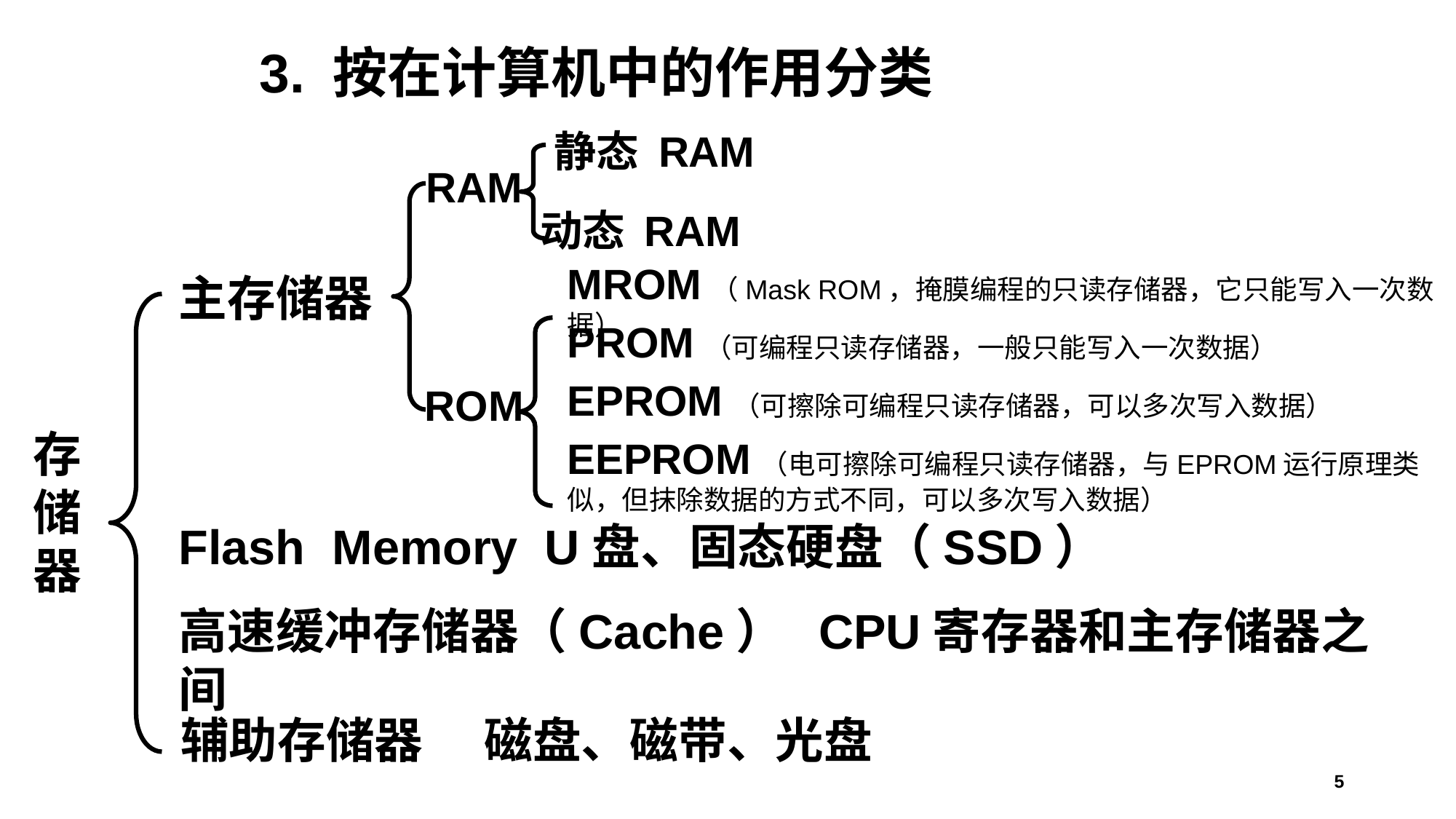

3. 按在计算机中的作用分类
静态 RAM
动态 RAM

RAM
ROM

MROM（Mask ROM，掩膜编程的只读存储器，它只能写入一次数据）
PROM（可编程只读存储器，一般只能写入一次数据）
EPROM（可擦除可编程只读存储器，可以多次写入数据）
EEPROM（电可擦除可编程只读存储器，与EPROM运行原理类似，但抹除数据的方式不同，可以多次写入数据）
主存储器
辅助存储器

存
储
器
Flash  Memory  U盘、固态硬盘（SSD）
高速缓冲存储器（Cache）  CPU寄存器和主存储器之间
磁盘、磁带、光盘
5